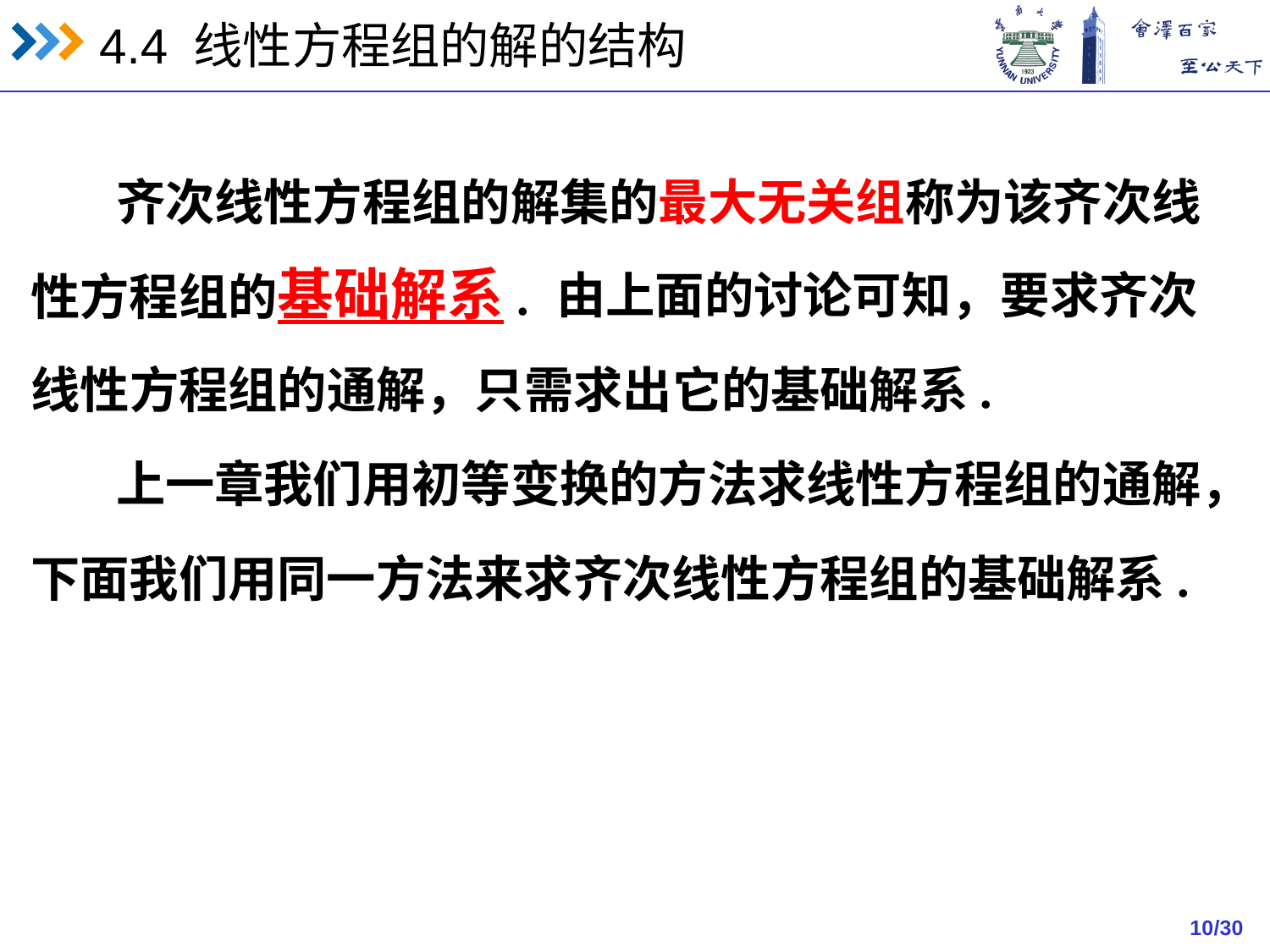

齐次线性方程组的解集的最大无关组称为该齐次线
性方程组的基础解系.
由上面的讨论可知，要求齐次
线性方程组的通解，只需求出它的基础解系.
上一章我们用初等变换的方法求线性方程组的通解，
下面我们用同一方法来求齐次线性方程组的基础解系.